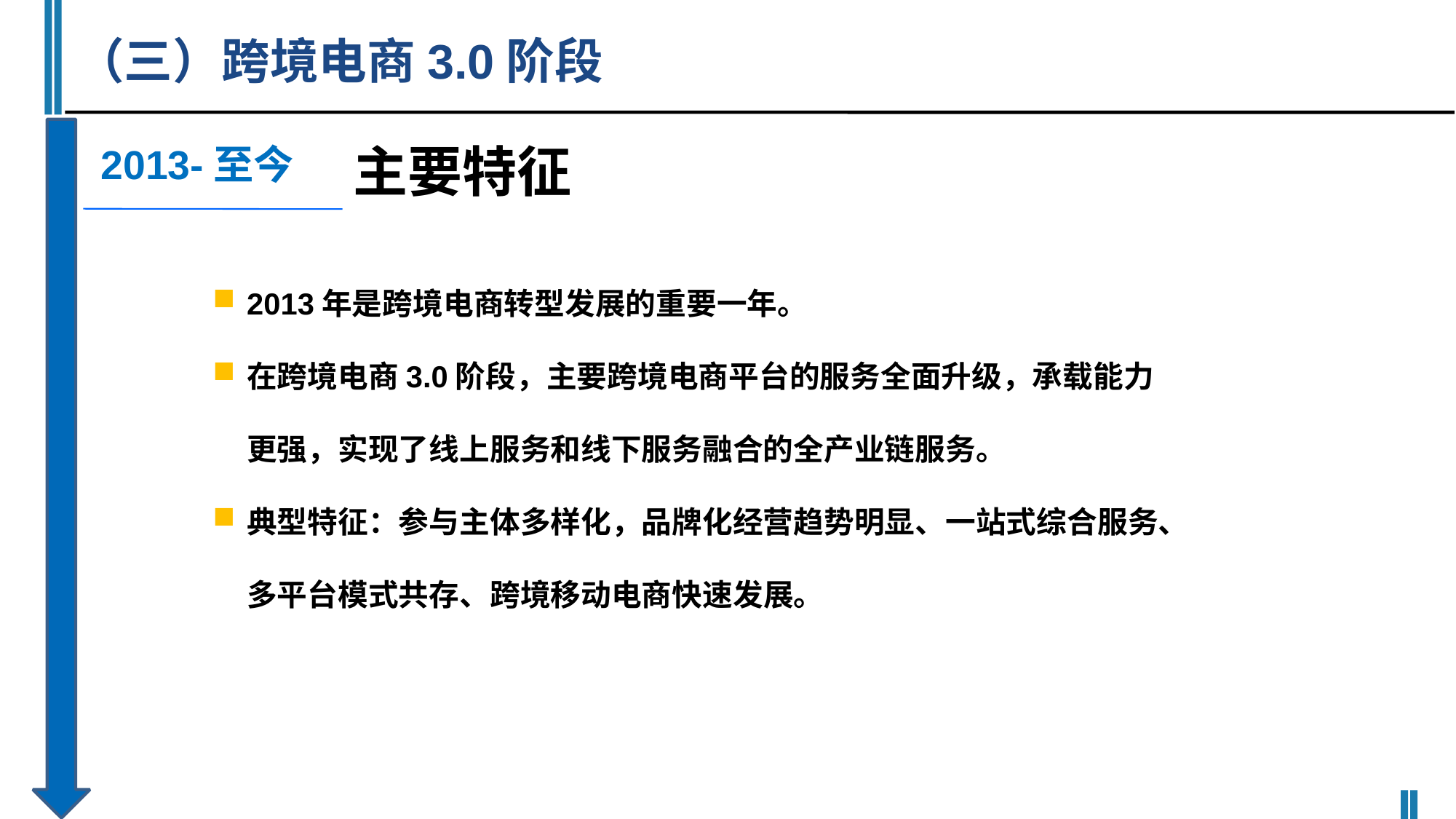

（三）跨境电商3.0阶段

主要特征
2013-至今

2013年是跨境电商转型发展的重要一年。
在跨境电商3.0阶段，主要跨境电商平台的服务全面升级，承载能力更强，实现了线上服务和线下服务融合的全产业链服务。
典型特征：参与主体多样化，品牌化经营趋势明显、一站式综合服务、多平台模式共存、跨境移动电商快速发展。